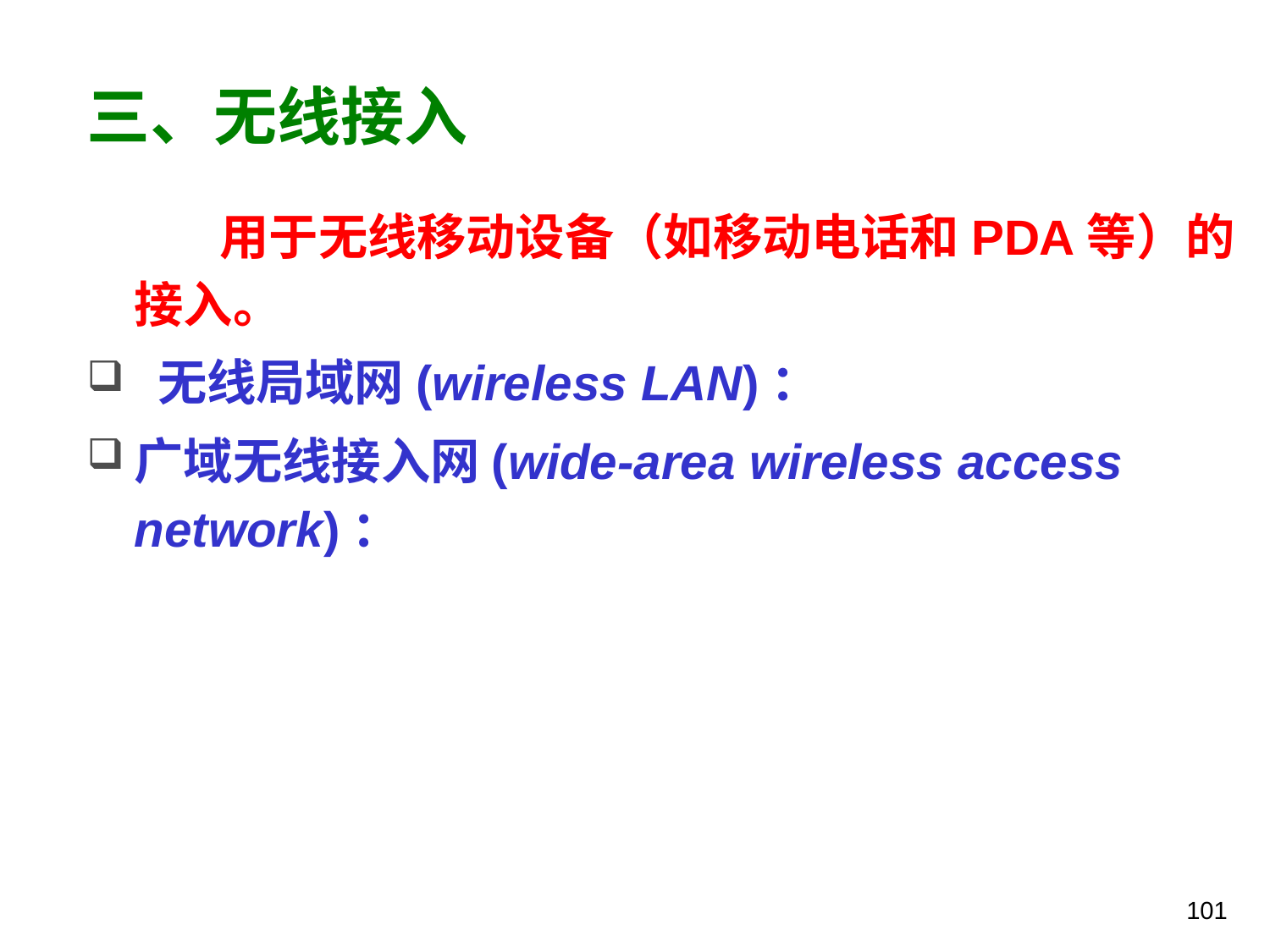

# 三、无线接入
           用于无线移动设备（如移动电话和PDA等）的接入。
 无线局域网(wireless LAN)：
广域无线接入网(wide-area wireless access network)：
101